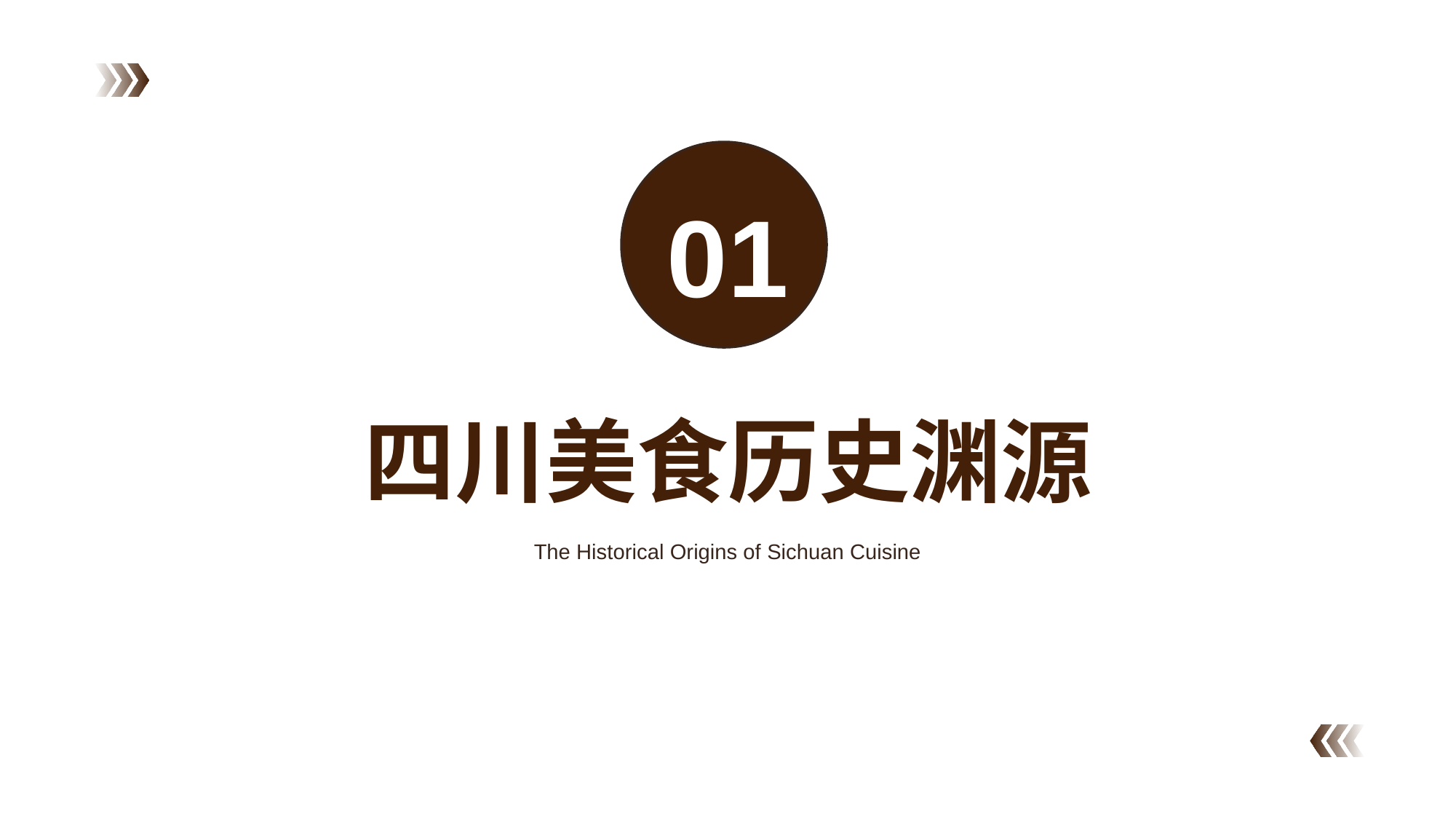

01

四川美食历史渊源
The Historical Origins of Sichuan Cuisine